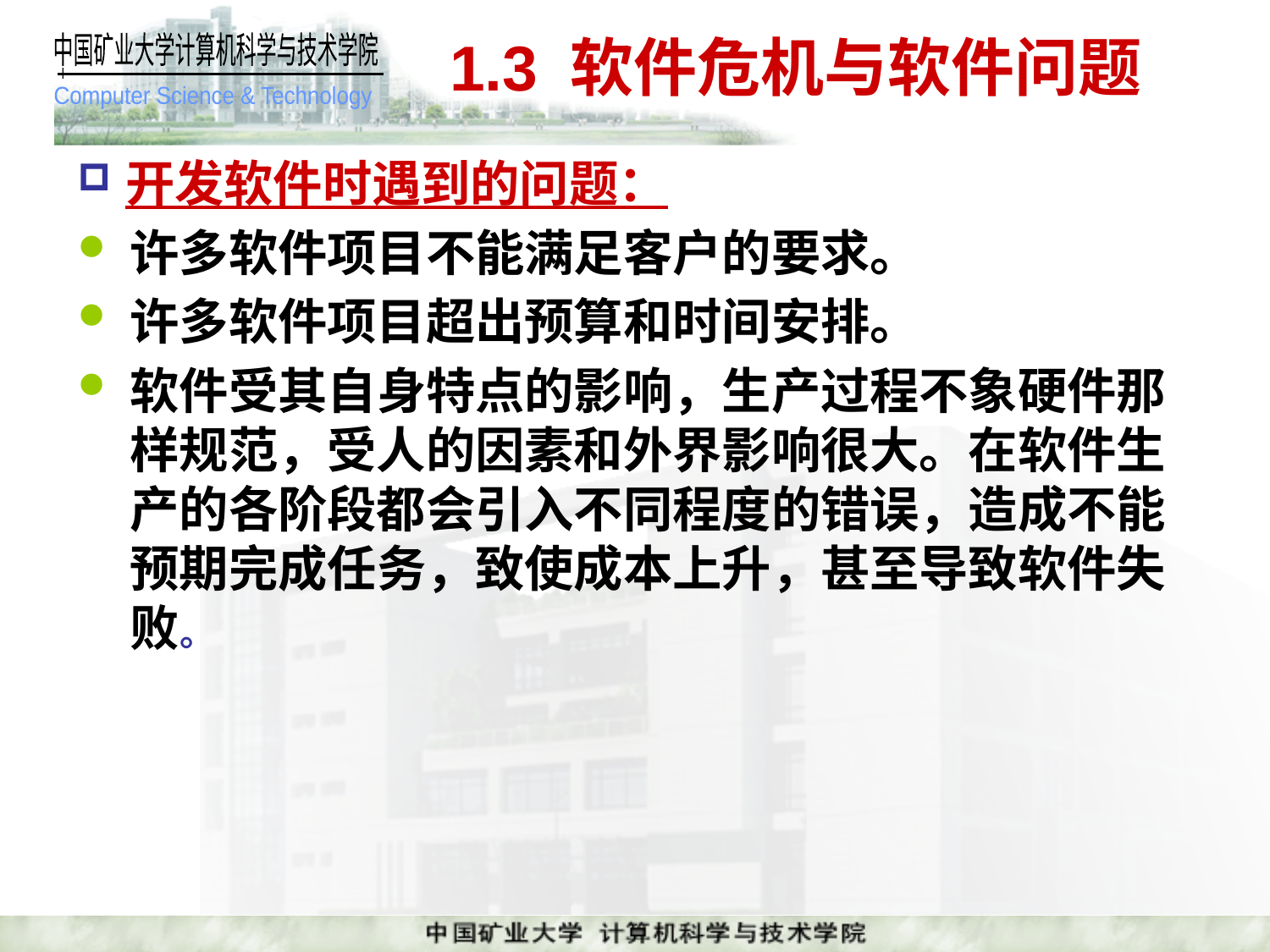

# 1.3 软件危机与软件问题
开发软件时遇到的问题：
许多软件项目不能满足客户的要求。
许多软件项目超出预算和时间安排。
软件受其自身特点的影响，生产过程不象硬件那样规范，受人的因素和外界影响很大。在软件生产的各阶段都会引入不同程度的错误，造成不能预期完成任务，致使成本上升，甚至导致软件失败。

57